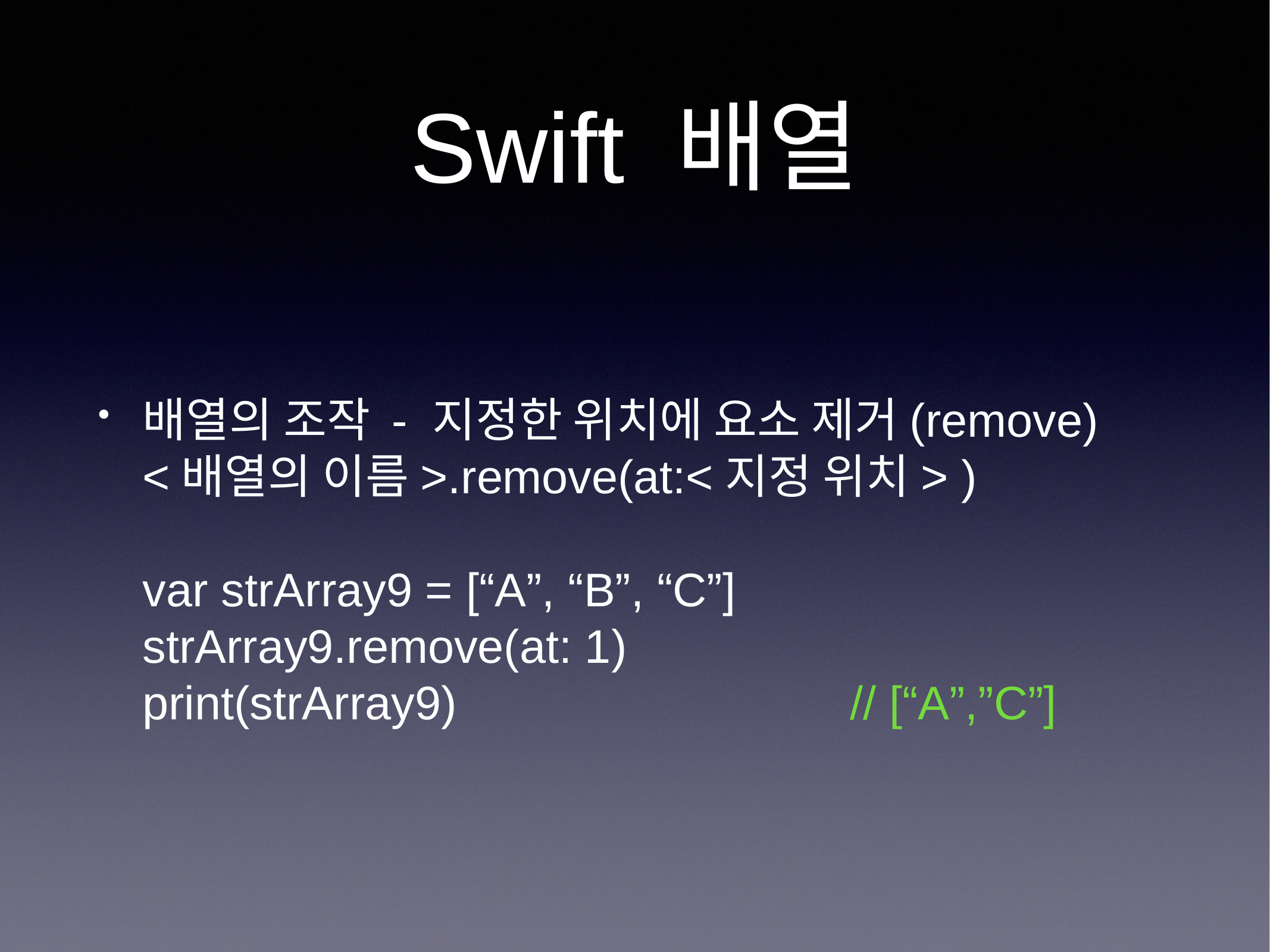

# Swift 배열
배열의 조작 - 지정한 위치에 요소 제거(remove)
<배열의 이름>.remove(at:<지정 위치> )
var strArray9 = [“A”, “B”, “C”]
strArray9.remove(at: 1)
print(strArray9)                              // [“A”,”C”]